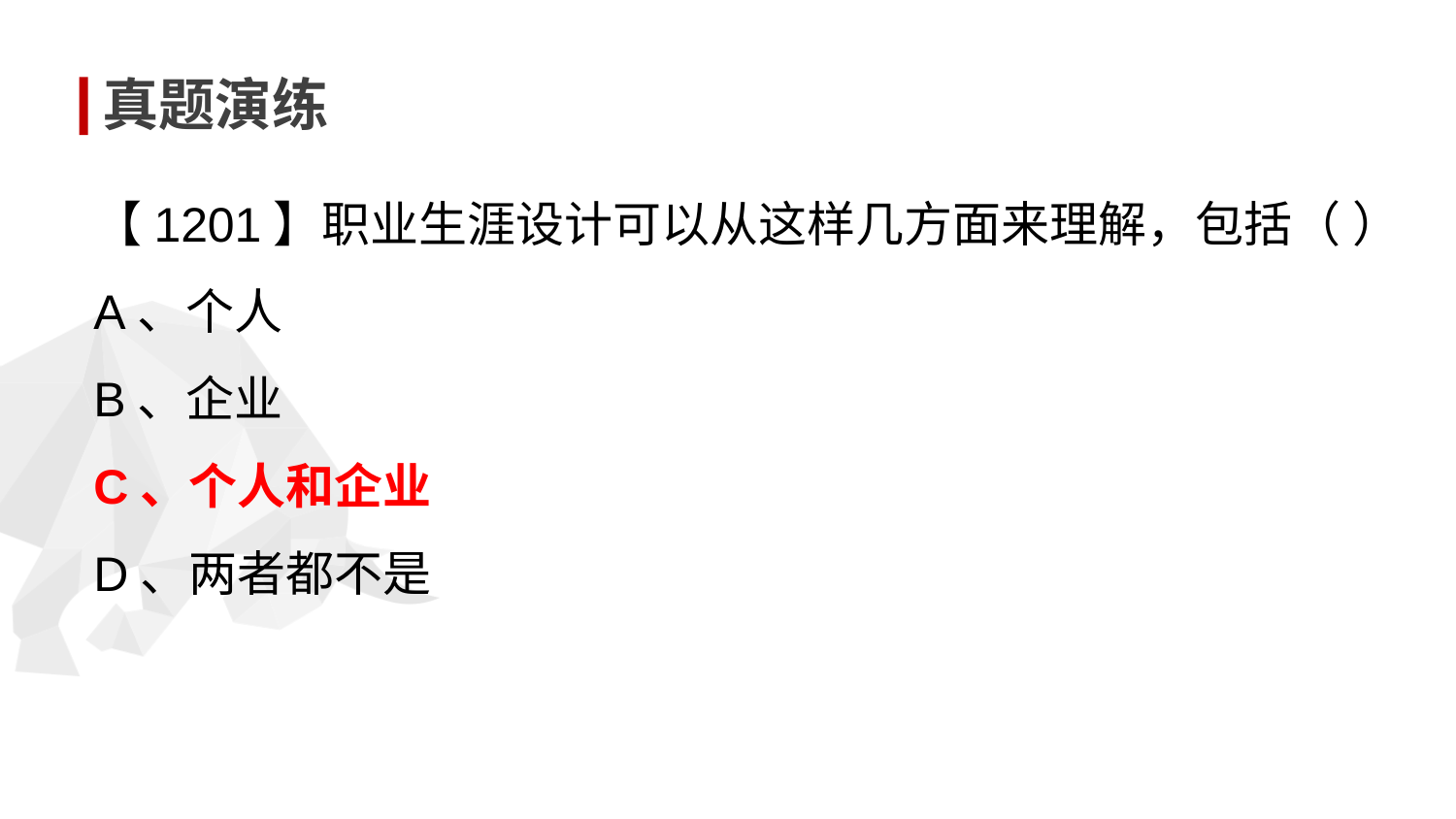

真题演练
【1201】职业生涯设计可以从这样几方面来理解，包括（ ）
A、个人
B、企业
C、个人和企业
D、两者都不是